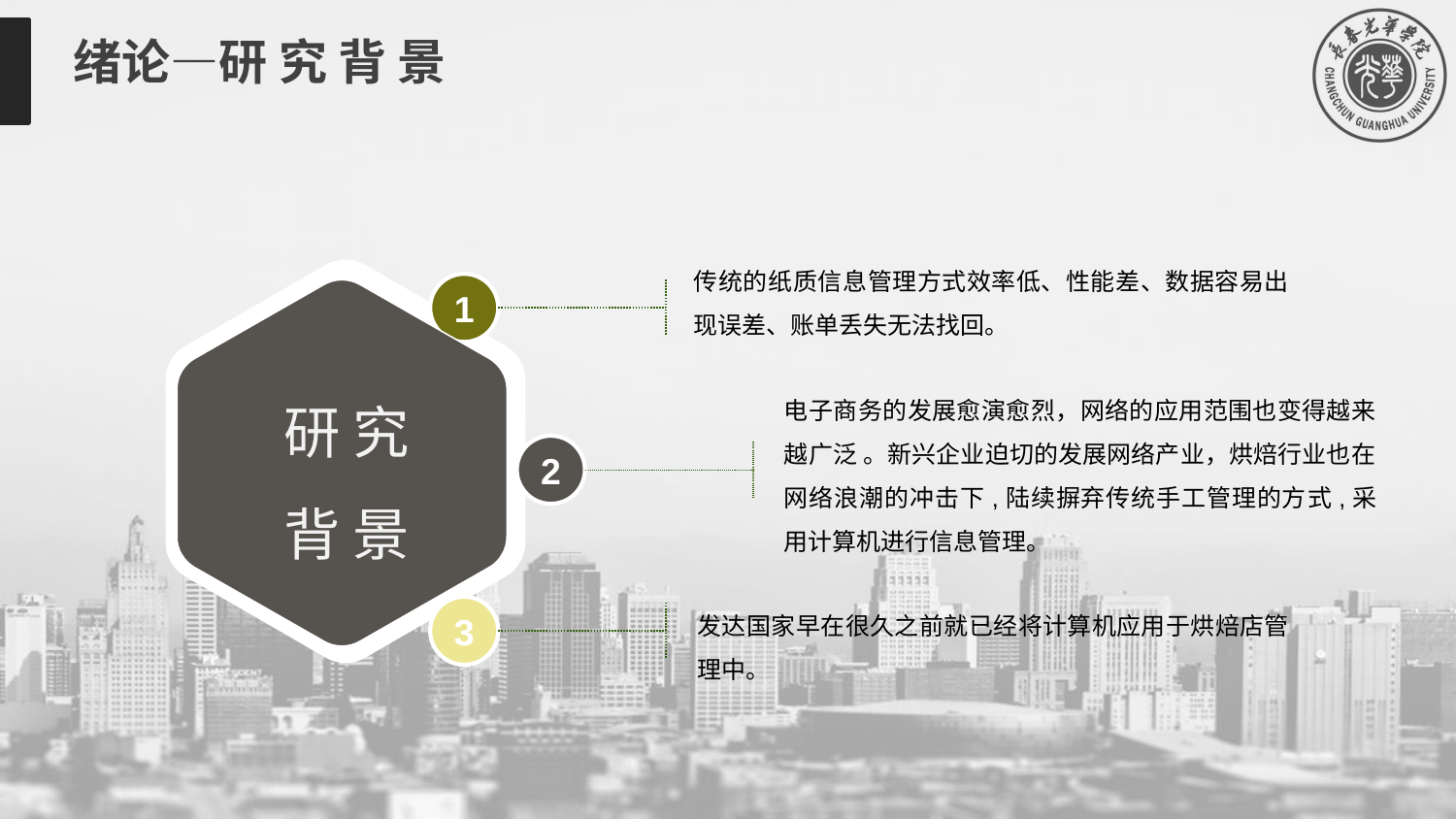

绪论—研 究 背 景
传统的纸质信息管理方式效率低、性能差、数据容易出现误差、账单丢失无法找回。
1

研 究背 景
电子商务的发展愈演愈烈，网络的应用范围也变得越来越广泛 。新兴企业迫切的发展网络产业，烘焙行业也在网络浪潮的冲击下,陆续摒弃传统手工管理的方式,采用计算机进行信息管理。

2
3
发达国家早在很久之前就已经将计算机应用于烘焙店管理中。